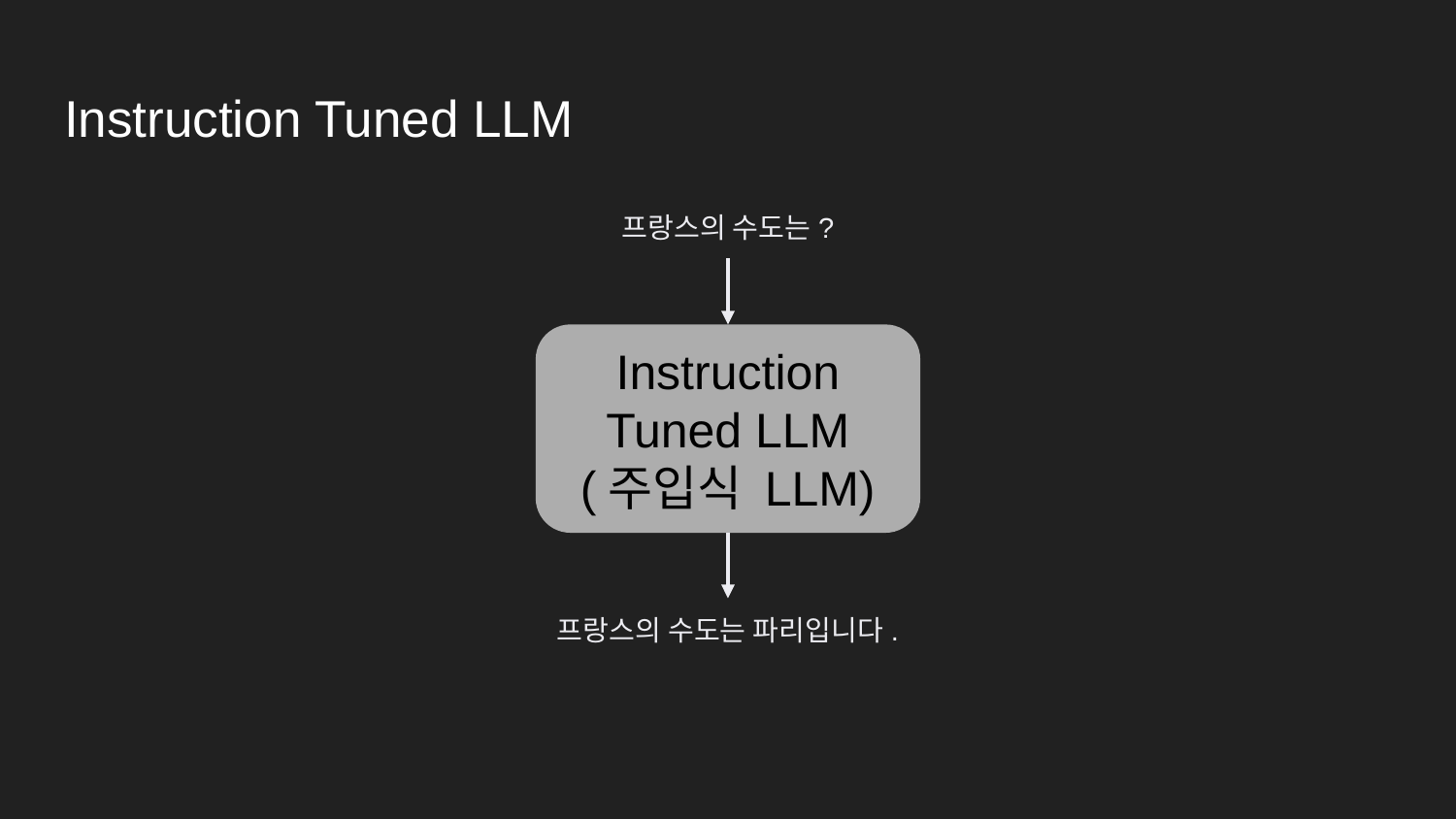

# Instruction Tuned LLM
프랑스의 수도는?
Instruction Tuned LLM
(주입식 LLM)
프랑스의 수도는 파리입니다.